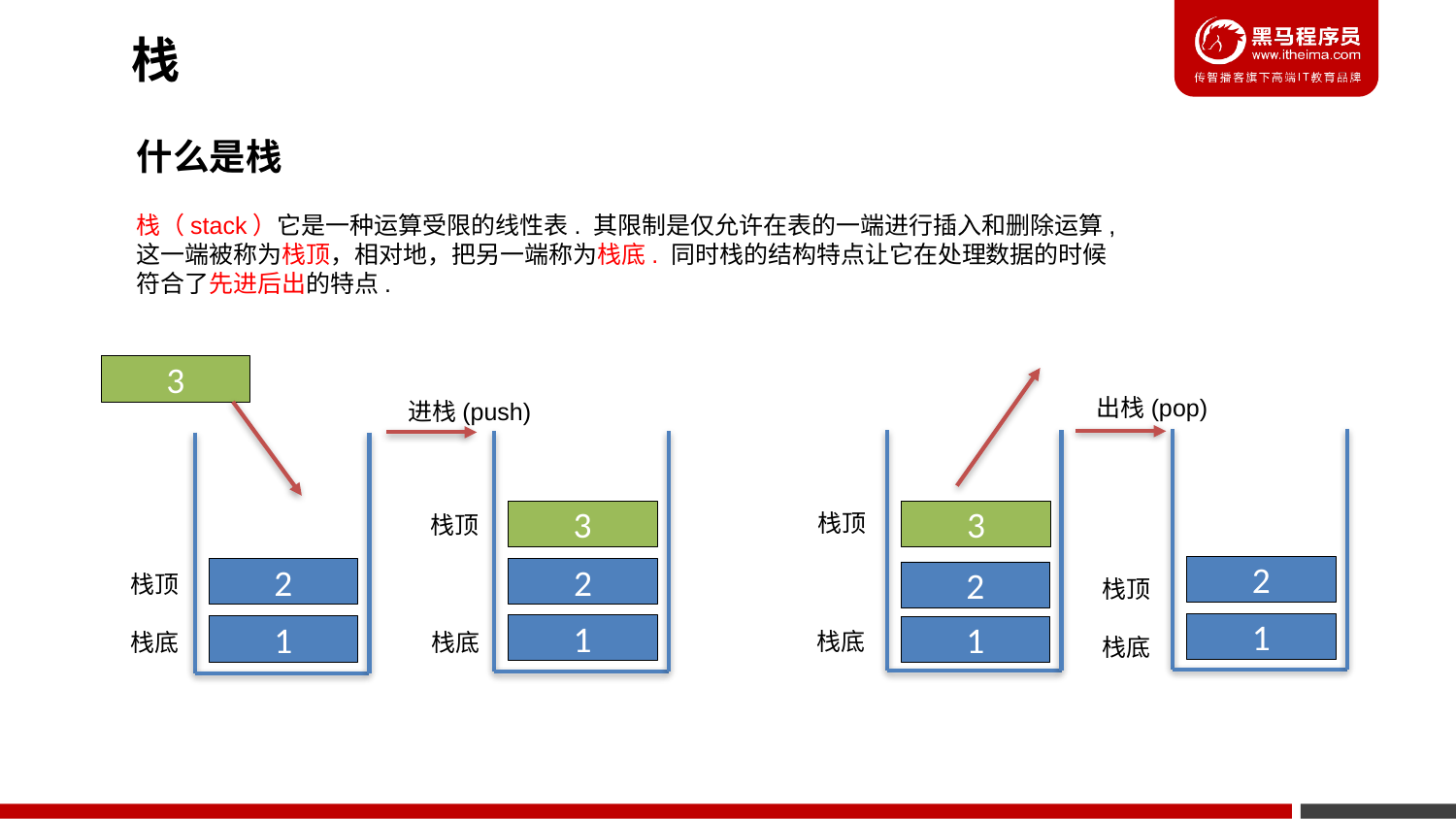

栈
什么是栈
栈（stack）它是一种运算受限的线性表. 其限制是仅允许在表的一端进行插入和删除运算,
这一端被称为栈顶，相对地，把另一端称为栈底. 同时栈的结构特点让它在处理数据的时候
符合了先进后出的特点.
3
出栈(pop)
进栈(push)
3
栈顶
3
栈顶
2
2
2
栈顶
2
栈顶
1
1
1
1
栈底
栈底
栈底
栈底